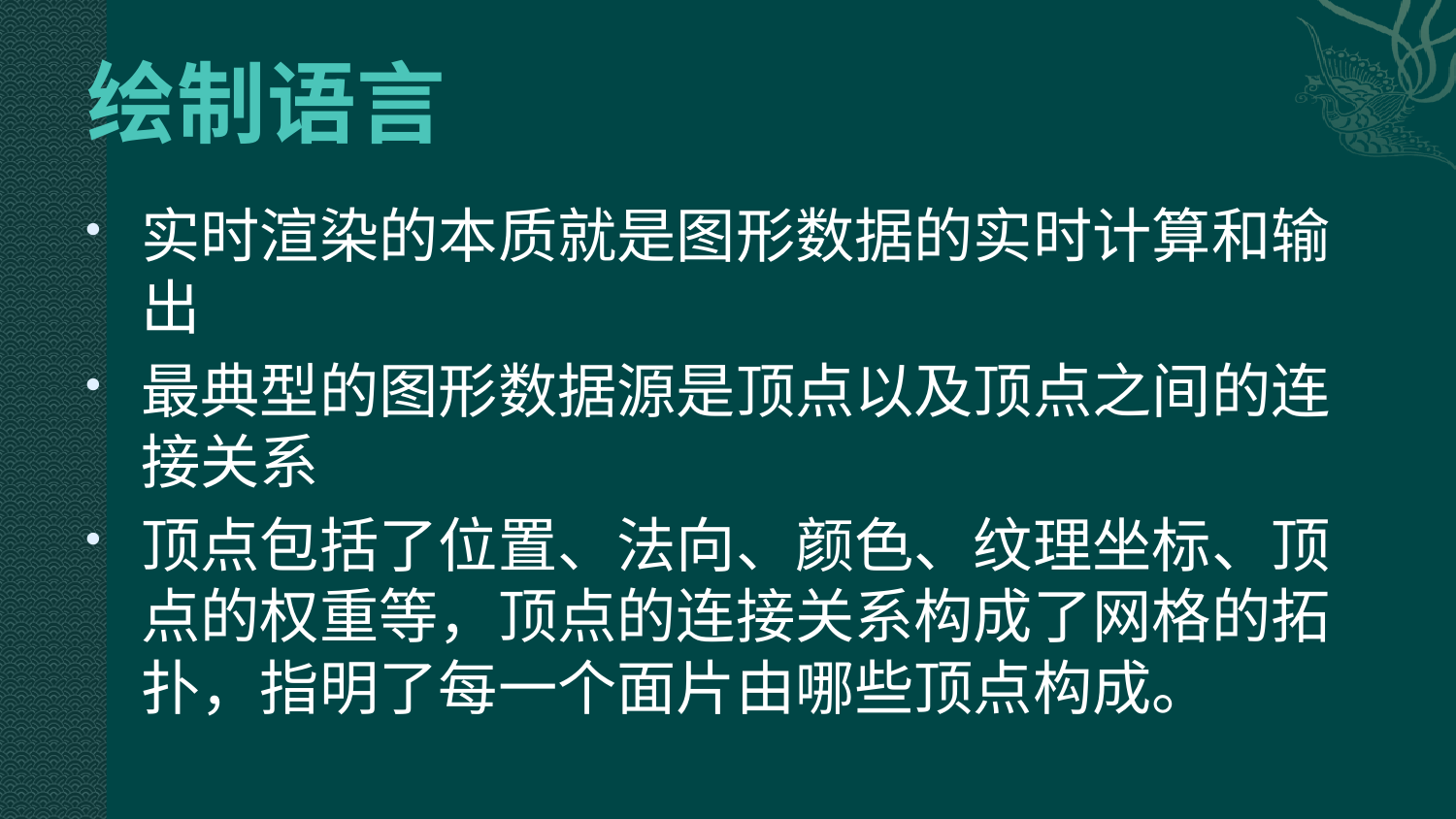

# 绘制语言
实时渲染的本质就是图形数据的实时计算和输出
最典型的图形数据源是顶点以及顶点之间的连接关系
顶点包括了位置、法向、颜色、纹理坐标、顶点的权重等，顶点的连接关系构成了网格的拓扑，指明了每一个面片由哪些顶点构成。